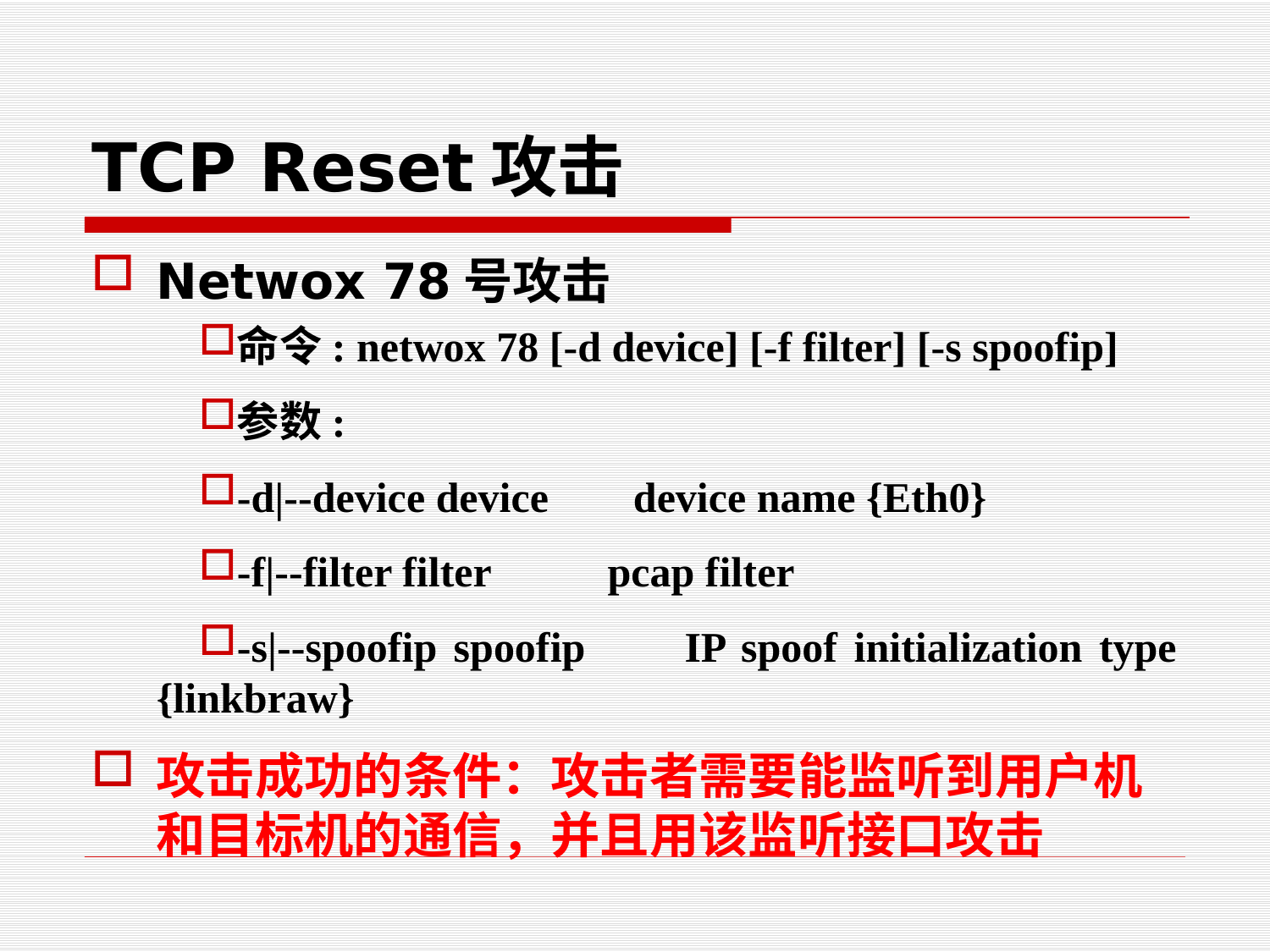

# TCP Reset攻击
Netwox 78号攻击
命令: netwox 78 [-d device] [-f filter] [-s spoofip]
参数:
-d|--device device        device name {Eth0}
-f|--filter filter           pcap filter
-s|--spoofip spoofip      IP spoof initialization type {linkbraw}
攻击成功的条件：攻击者需要能监听到用户机和目标机的通信，并且用该监听接口攻击